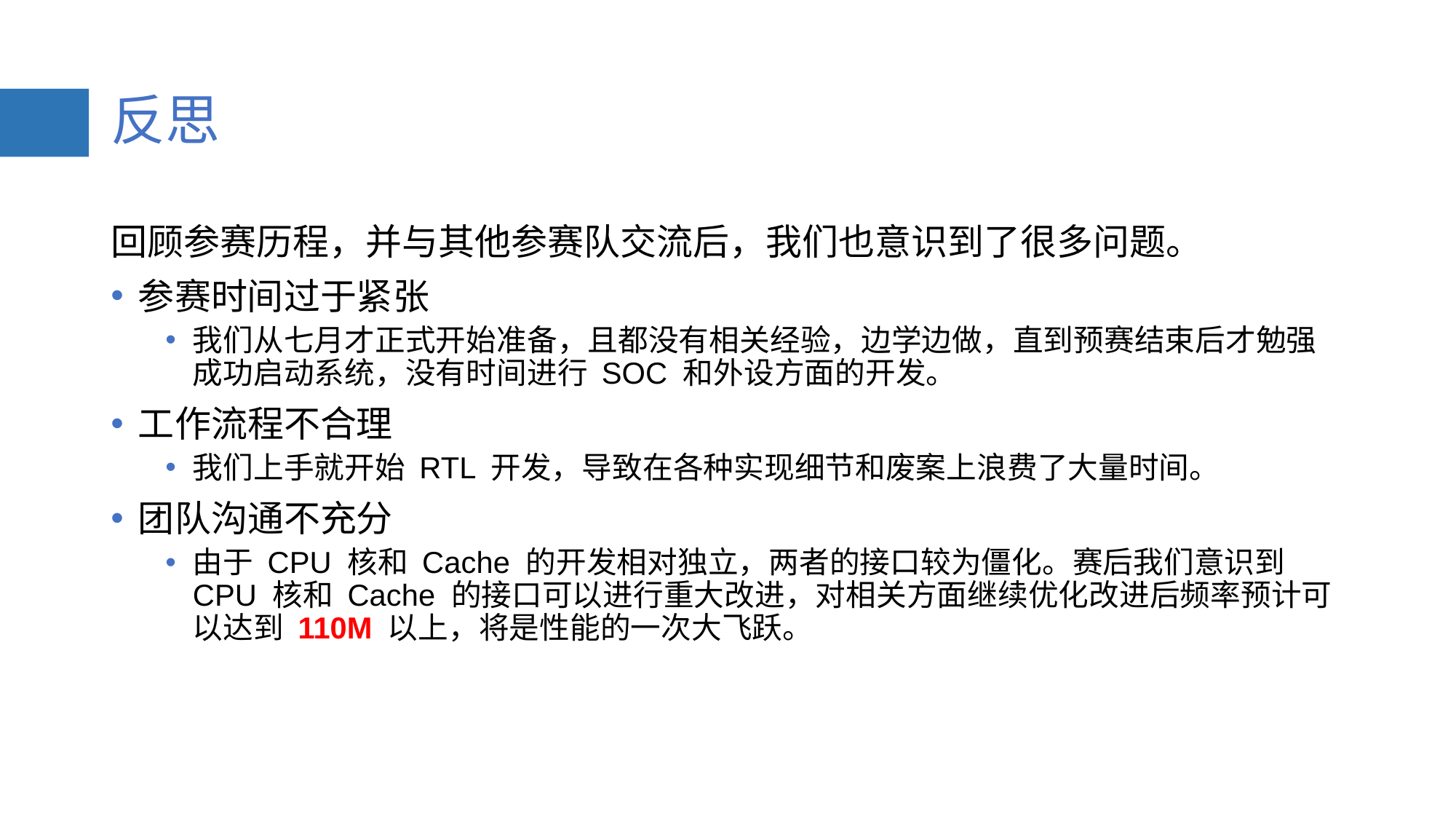

# 反思
回顾参赛历程，并与其他参赛队交流后，我们也意识到了很多问题。
参赛时间过于紧张
我们从七月才正式开始准备，且都没有相关经验，边学边做，直到预赛结束后才勉强成功启动系统，没有时间进行 SOC 和外设方面的开发。
工作流程不合理
我们上手就开始 RTL 开发，导致在各种实现细节和废案上浪费了大量时间。
团队沟通不充分
由于 CPU 核和 Cache 的开发相对独立，两者的接口较为僵化。赛后我们意识到 CPU 核和 Cache 的接口可以进行重大改进，对相关方面继续优化改进后频率预计可以达到 110M 以上，将是性能的一次大飞跃。